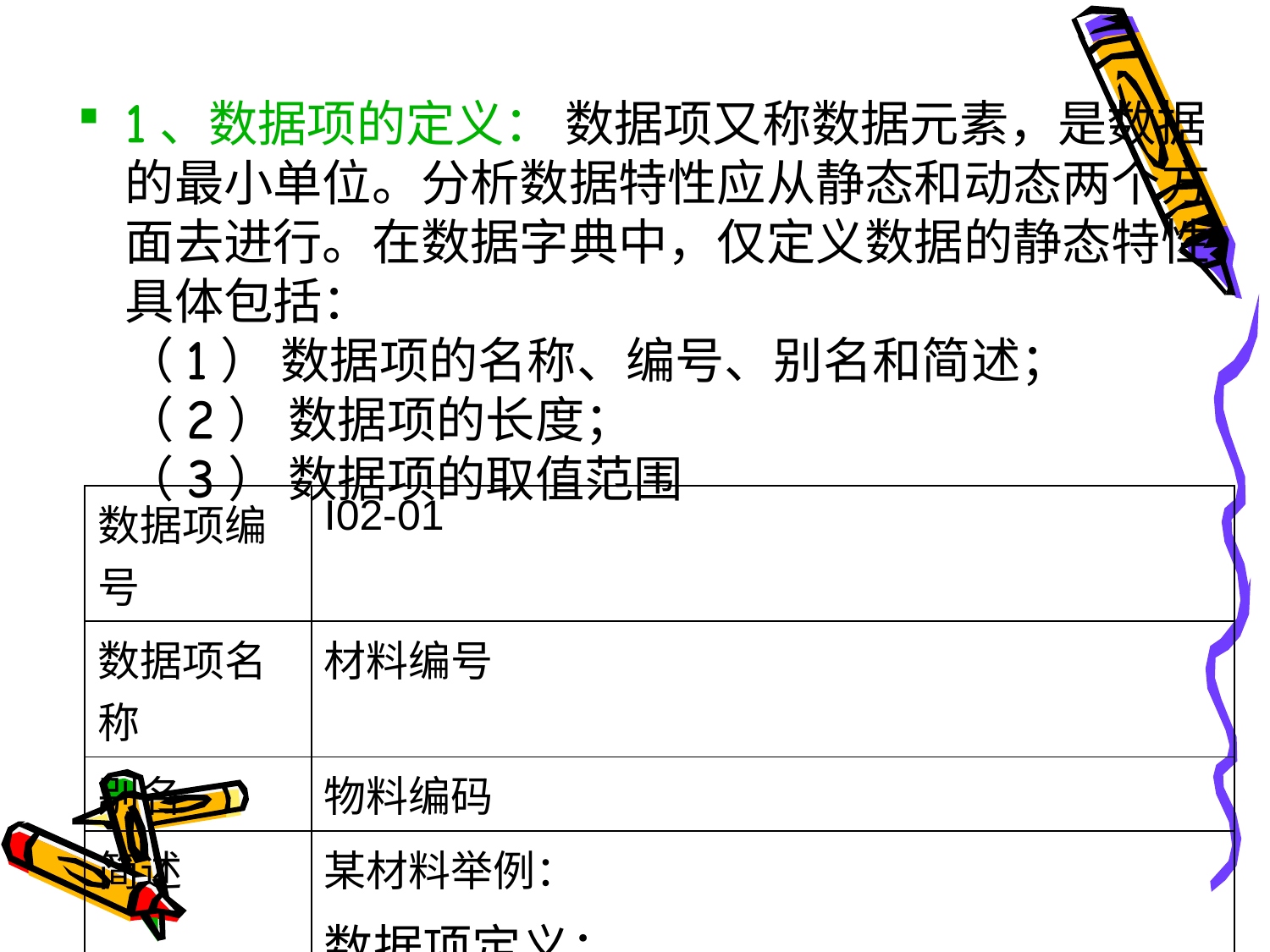

#
1、数据项的定义： 数据项又称数据元素，是数据的最小单位。分析数据特性应从静态和动态两个方面去进行。在数据字典中，仅定义数据的静态特性，具体包括： 
（1） 数据项的名称、编号、别名和简述；
（2） 数据项的长度；
（3） 数据项的取值范围

| 数据项编号 | I02-01 |
| --- | --- |
| 数据项名称 | 材料编号 |
| 别名 | 物料编码 |
| 简述 | 某材料举例： 数据项定义： 的代码 |
| 类型及宽度 | 字符型，4位 |
| 取值范围 | ”0001”-”9999” |